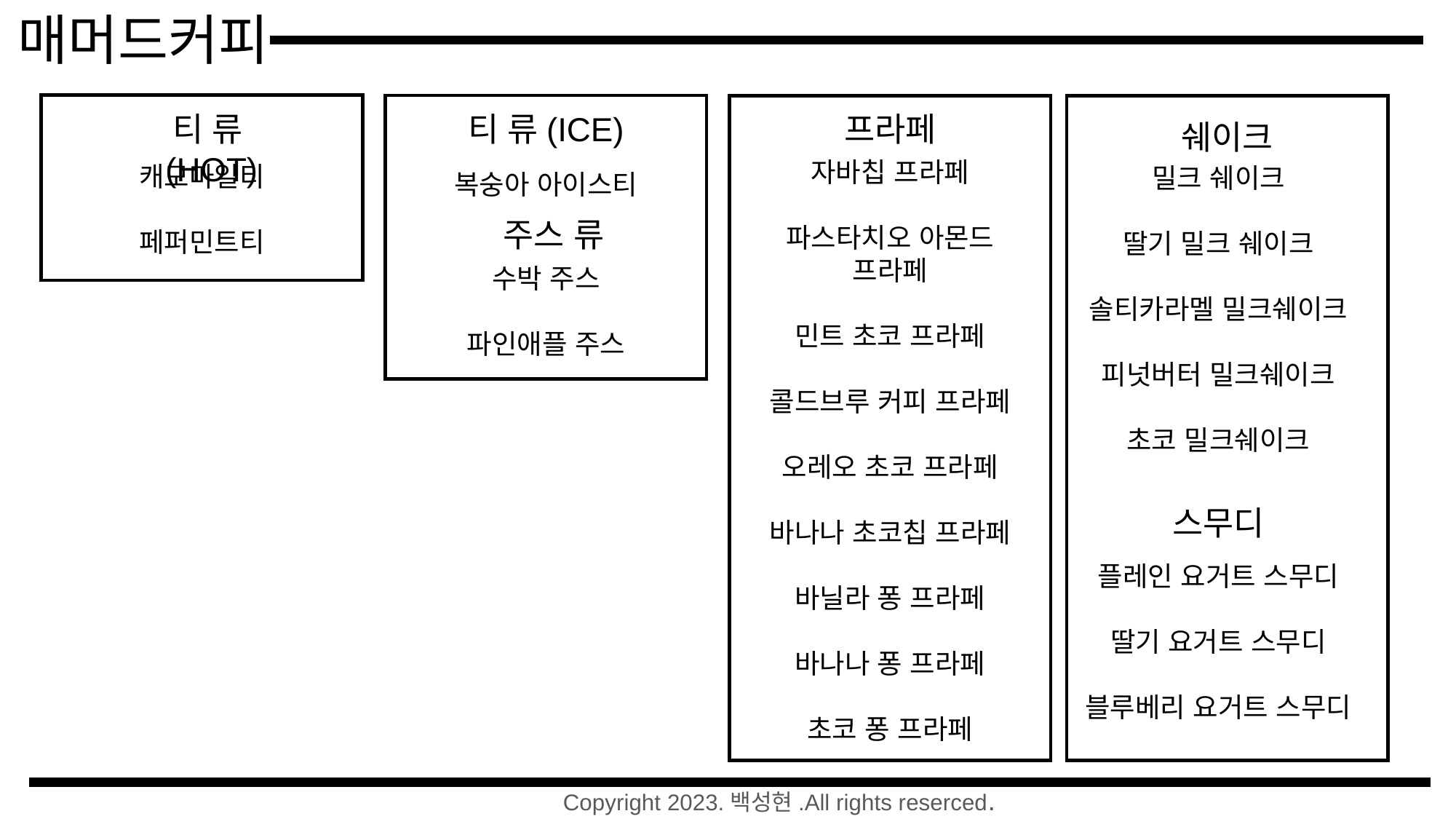

매머드커피

티 류(HOT)
프라페
티 류(ICE)
쉐이크
자바칩 프라페

파스타치오 아몬드 프라페

민트 초코 프라페

콜드브루 커피 프라페

오레오 초코 프라페

바나나 초코칩 프라페

바닐라 퐁 프라페

바나나 퐁 프라페

초코 퐁 프라페
캐모마일티

페퍼민트티

밀크 쉐이크

딸기 밀크 쉐이크

솔티카라멜 밀크쉐이크

피넛버터 밀크쉐이크

초코 밀크쉐이크
복숭아 아이스티
주스 류
수박 주스

파인애플 주스
스무디
플레인 요거트 스무디

딸기 요거트 스무디

블루베리 요거트 스무디

Copyright 2023.백성현.All rights reserced.